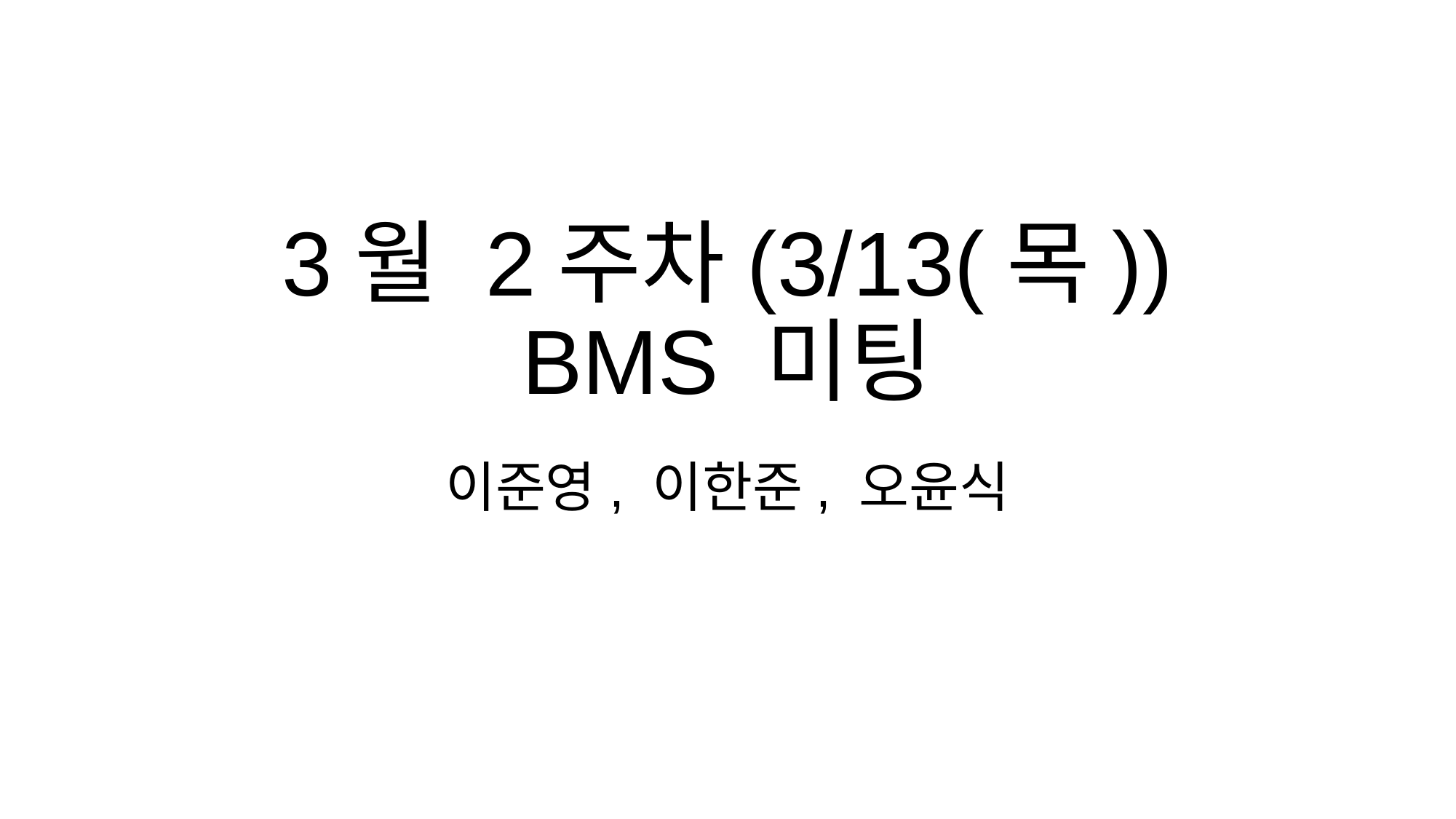

# 3월 2주차(3/13(목)) BMS 미팅
이준영, 이한준, 오윤식